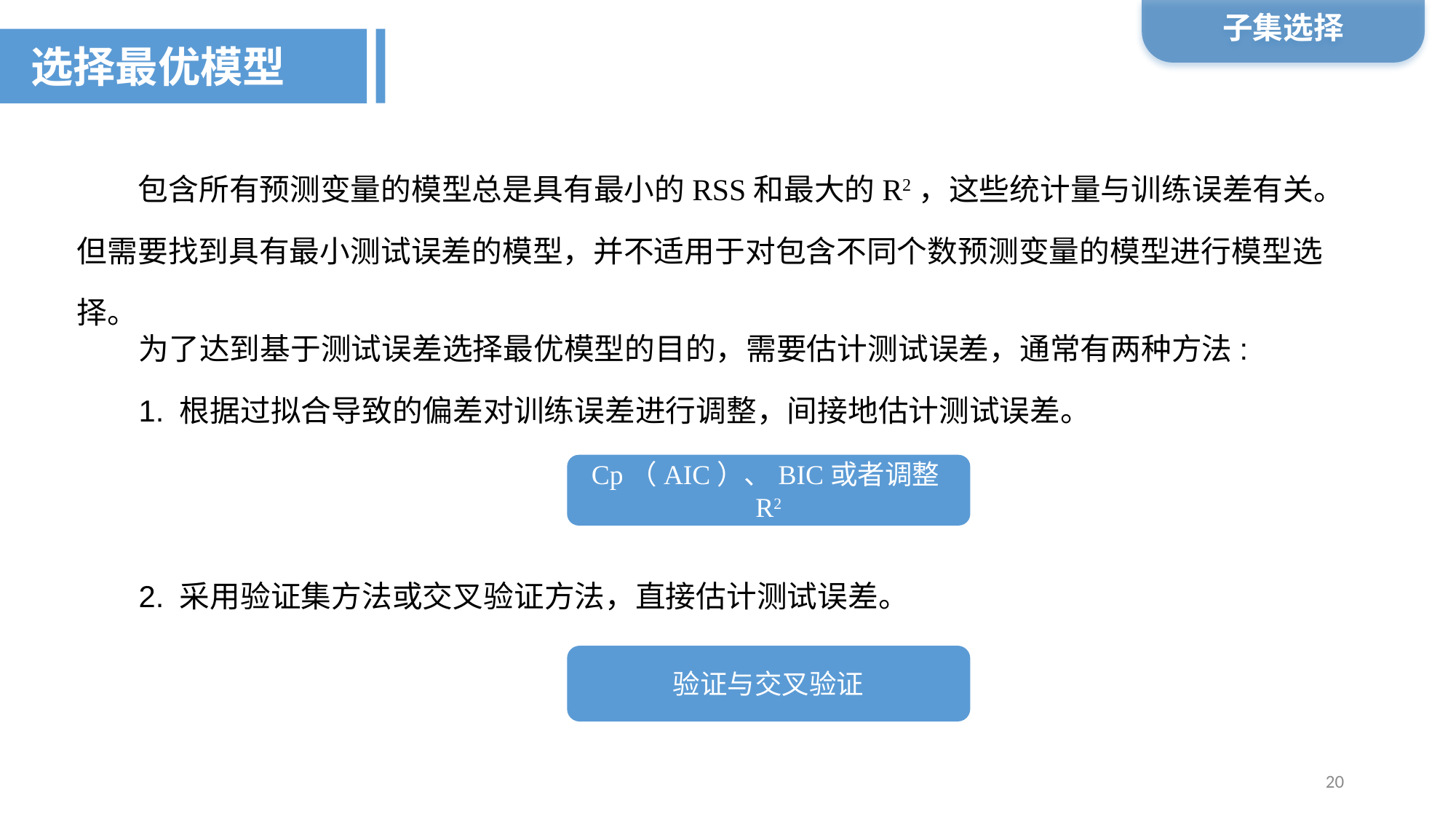

子集选择

选择最优模型
        包含所有预测变量的模型总是具有最小的RSS和最大的R2，这些统计量与训练误差有关。但需要找到具有最小测试误差的模型，并不适用于对包含不同个数预测变量的模型进行模型选择。
为了达到基于测试误差选择最优模型的目的，需要估计测试误差，通常有两种方法:
1. 根据过拟合导致的偏差对训练误差进行调整，间接地估计测试误差。

2. 采用验证集方法或交叉验证方法，直接估计测试误差。
Cp（AIC）、BIC或者调整R2
验证与交叉验证
20